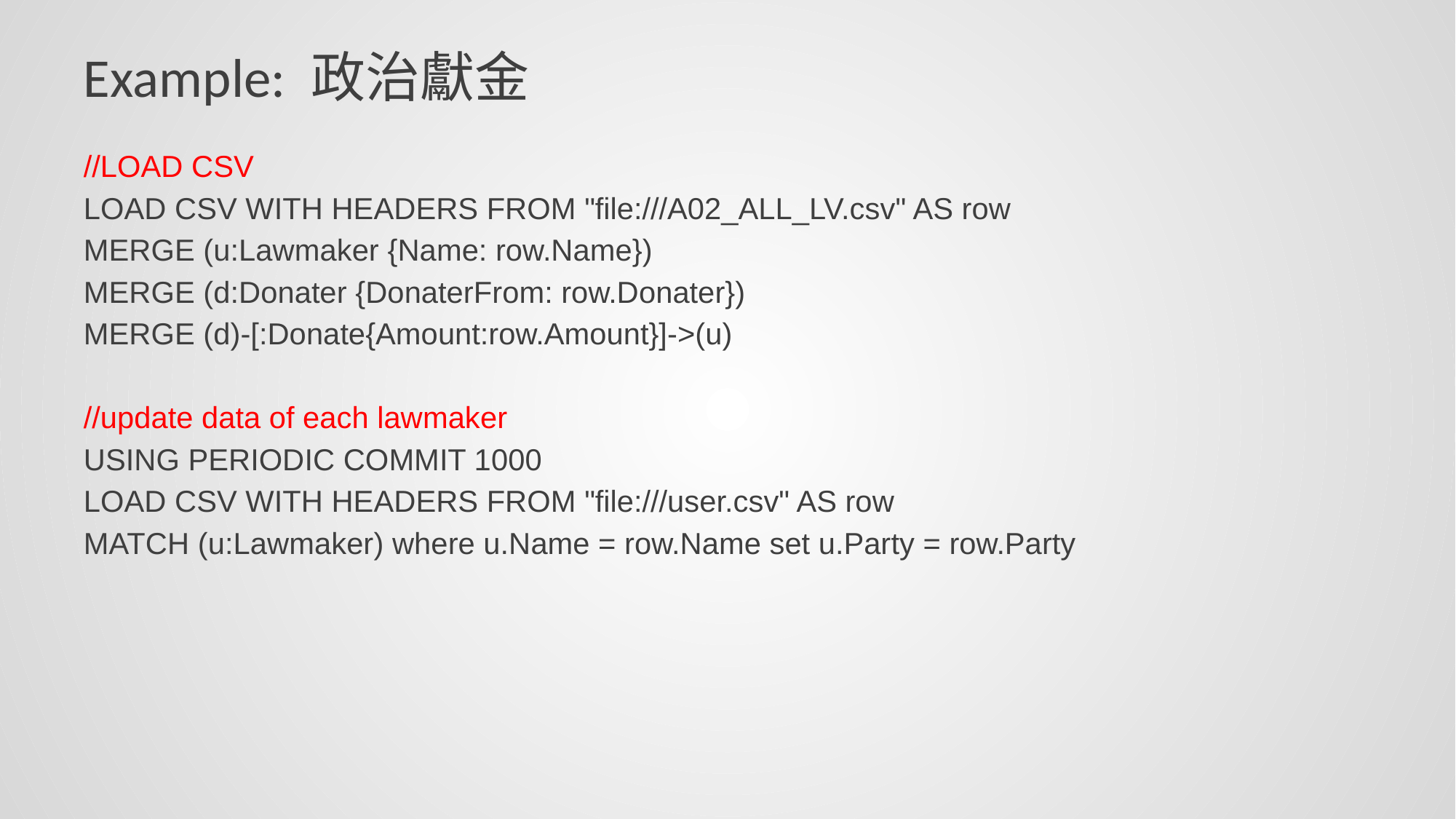

# Example: 政治獻金
//LOAD CSV
LOAD CSV WITH HEADERS FROM "file:///A02_ALL_LV.csv" AS row
MERGE (u:Lawmaker {Name: row.Name})
MERGE (d:Donater {DonaterFrom: row.Donater})
MERGE (d)-[:Donate{Amount:row.Amount}]->(u)

//update data of each lawmaker
USING PERIODIC COMMIT 1000
LOAD CSV WITH HEADERS FROM "file:///user.csv" AS row
MATCH (u:Lawmaker) where u.Name = row.Name set u.Party = row.Party